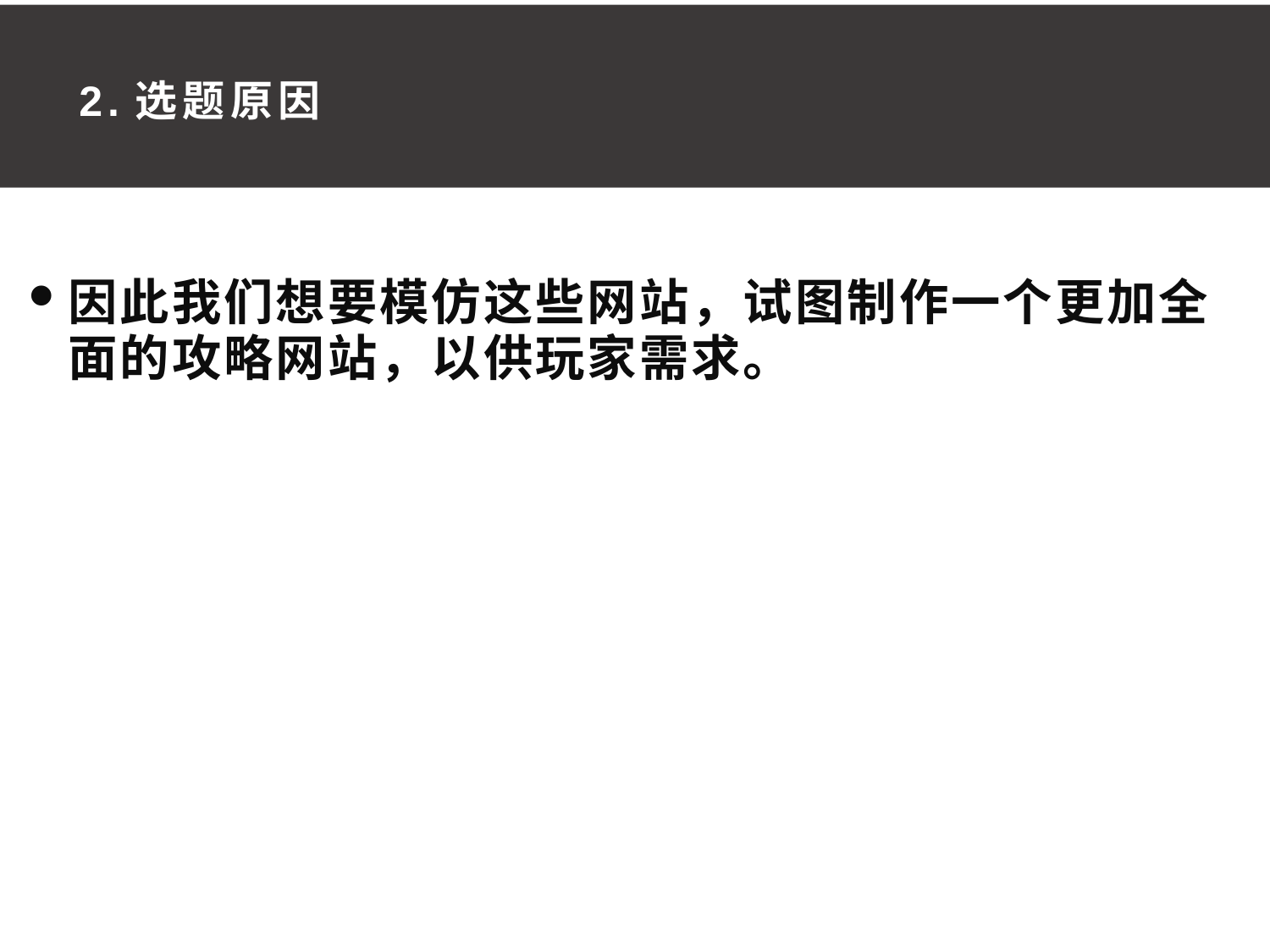

2.选题原因
因此我们想要模仿这些网站，试图制作一个更加全面的攻略网站，以供玩家需求。